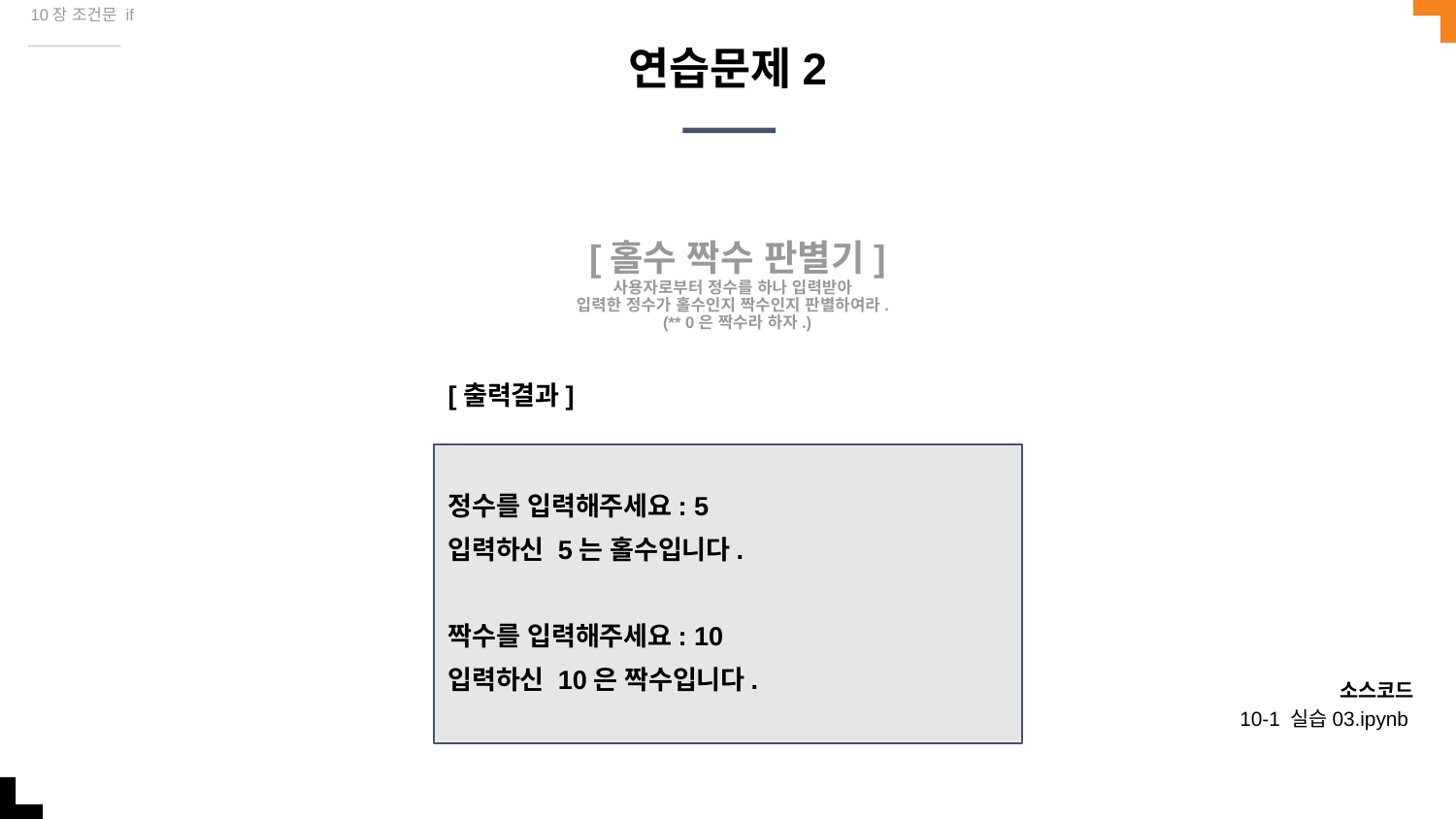

10장 조건문 if
# 연습문제2
[홀수 짝수 판별기]
사용자로부터 정수를 하나 입력받아
입력한 정수가 홀수인지 짝수인지 판별하여라.
(** 0은 짝수라 하자.)

[출력결과]
정수를 입력해주세요: 5
입력하신 5는 홀수입니다.

짝수를 입력해주세요: 10
입력하신 10은 짝수입니다.
소스코드
10-1 실습03.ipynb